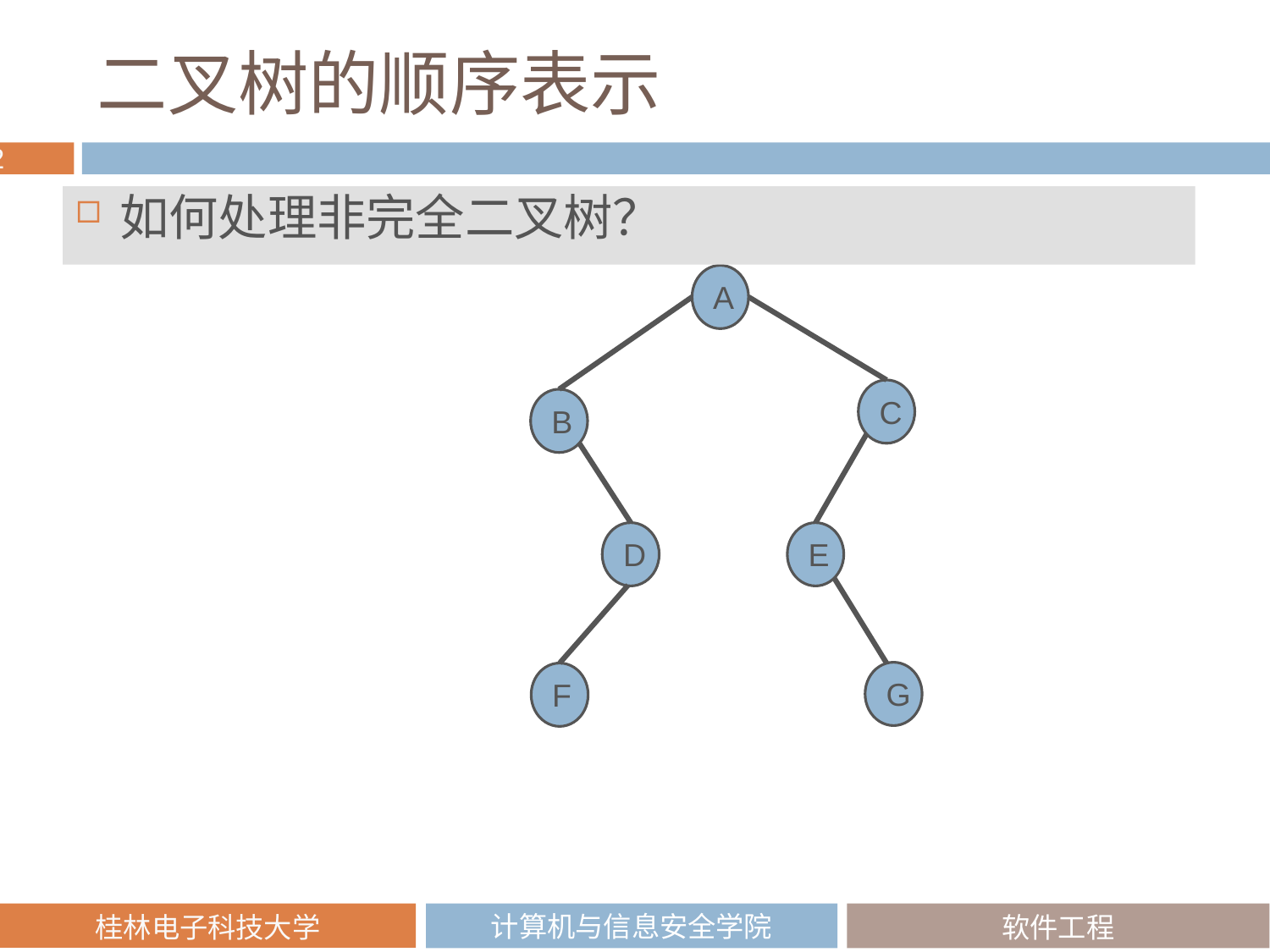

# 二叉树的顺序表示
如何处理非完全二叉树？
A
C
B
D
E
G
F